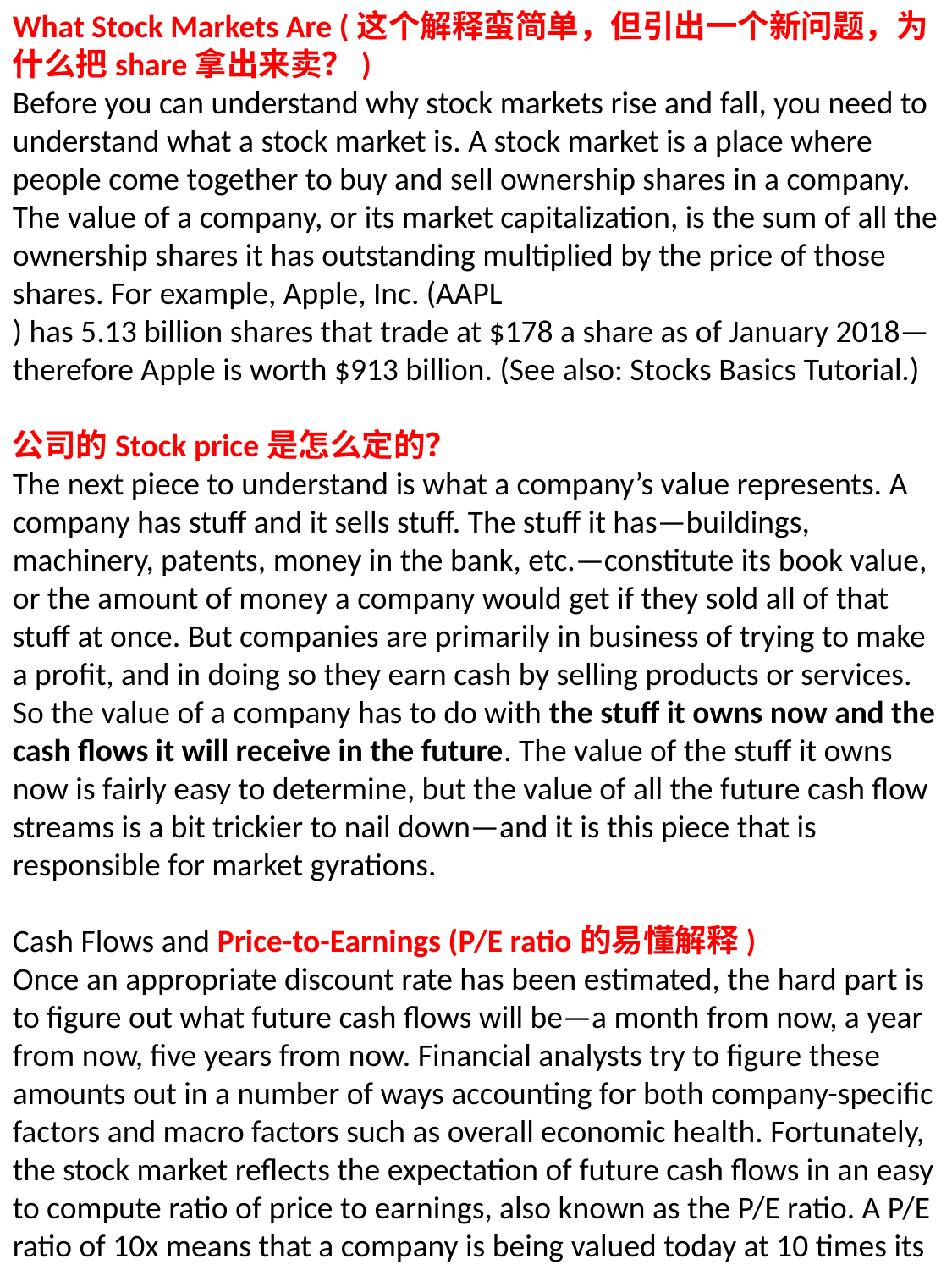

What Stock Markets Are (这个解释蛮简单，但引出一个新问题，为什么把share拿出来卖？)
Before you can understand why stock markets rise and fall, you need to understand what a stock market is. A stock market is a place where people come together to buy and sell ownership shares in a company. The value of a company, or its market capitalization, is the sum of all the ownership shares it has outstanding multiplied by the price of those shares. For example, Apple, Inc. (AAPL
) has 5.13 billion shares that trade at $178 a share as of January 2018—therefore Apple is worth $913 billion. (See also: Stocks Basics Tutorial.)

公司的Stock price是怎么定的？
The next piece to understand is what a company’s value represents. A company has stuff and it sells stuff. The stuff it has—buildings, machinery, patents, money in the bank, etc.—constitute its book value, or the amount of money a company would get if they sold all of that stuff at once. But companies are primarily in business of trying to make a profit, and in doing so they earn cash by selling products or services. So the value of a company has to do with the stuff it owns now and the cash flows it will receive in the future. The value of the stuff it owns now is fairly easy to determine, but the value of all the future cash flow streams is a bit trickier to nail down—and it is this piece that is responsible for market gyrations.

Cash Flows and Price-to-Earnings (P/E ratio的易懂解释)
Once an appropriate discount rate has been estimated, the hard part is to figure out what future cash flows will be—a month from now, a year from now, five years from now. Financial analysts try to figure these amounts out in a number of ways accounting for both company-specific factors and macro factors such as overall economic health. Fortunately, the stock market reflects the expectation of future cash flows in an easy to compute ratio of price to earnings, also known as the P/E ratio. A P/E ratio of 10x means that a company is being valued today at 10 times its current earnings. A P/E ratio of 20x for the same company would mean that given the same amount of earnings, the market is giving it twice as much value, indicating that those future cash flows are going to be larger.

So that’s basically it: stock markets are places where people buy and sell shares of companies, and these shares are valued in large part as a multiple of current earnings that represent the net present value of future cash flows. Because the future is unknown today, various peoples’ estimates will be different from one another, giving some a higher expected stock price and some a lower stock price. If the current price is lower than the expected price, people will buy it. If it is higher, people will sell it. And this is the stock market.